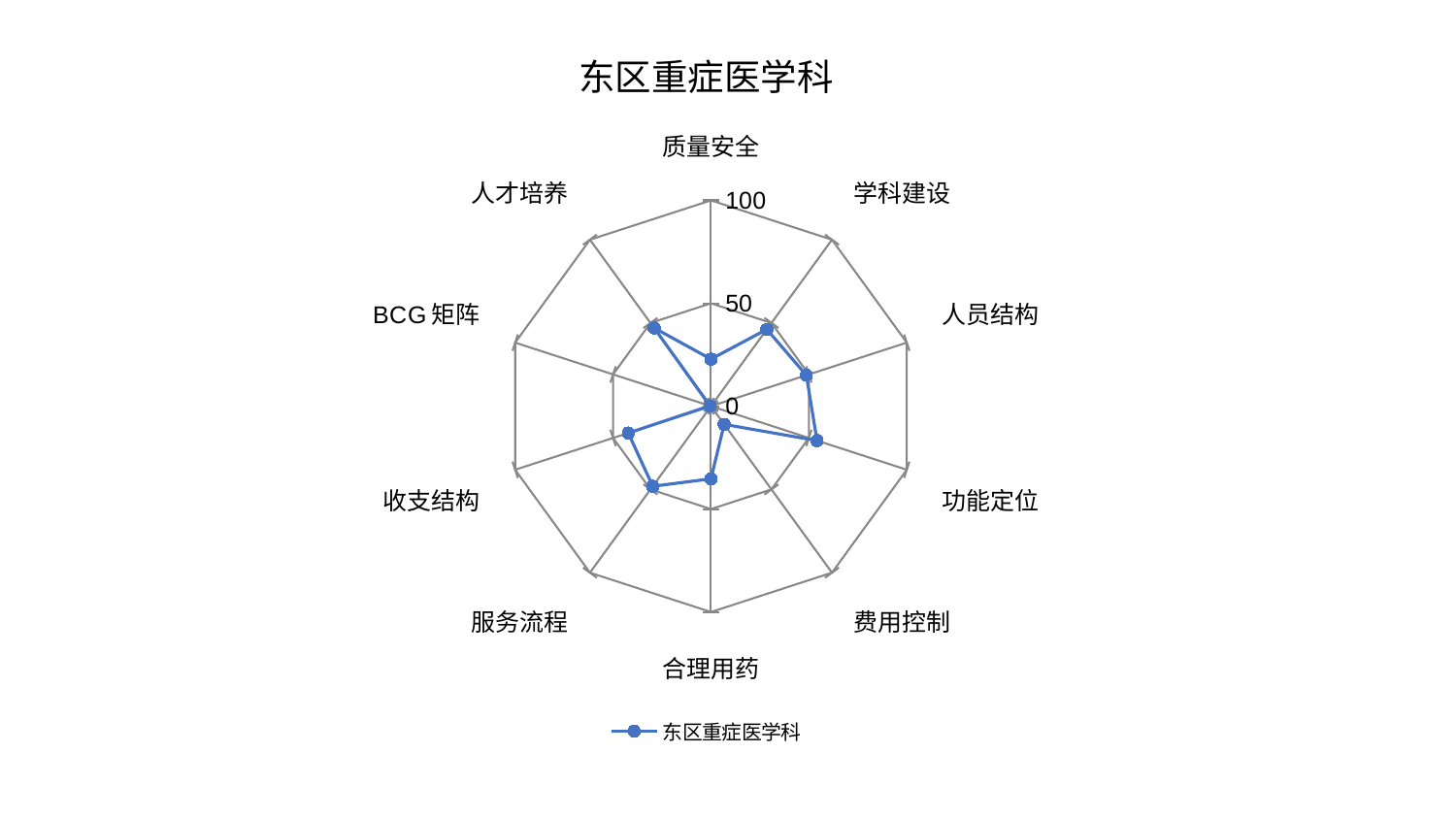

### Chart: 东区重症医学科

| Category | 东区重症医学科 |
|---|---|
| 质量安全 | 22.870711092738578 |
| 学科建设 | 46.14755864118722 |
| 人员结构 | 48.73292909755869 |
| 功能定位 | 54.15961885337331 |
| 费用控制 | 10.93647890937587 |
| 合理用药 | 35.28189165636225 |
| 服务流程 | 48.126712560840375 |
| 收支结构 | 42.21841984392674 |
| BCG矩阵 | 0.5184800717342841 |
| 人才培养 | 47.02310804745388 |
104